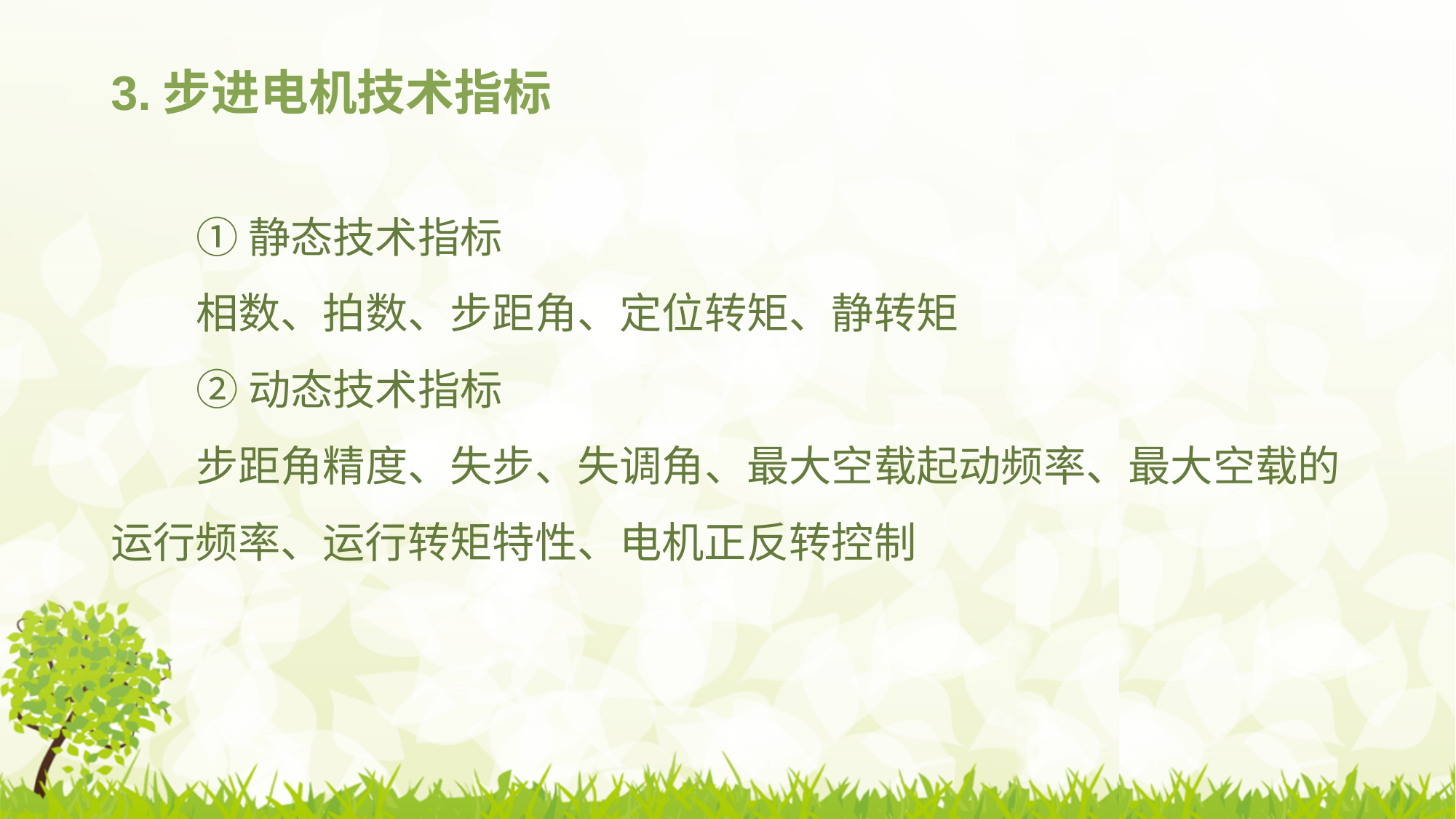

# 3.步进电机技术指标
①静态技术指标
相数、拍数、步距角、定位转矩、静转矩
②动态技术指标
步距角精度、失步、失调角、最大空载起动频率、最大空载的运行频率、运行转矩特性、电机正反转控制